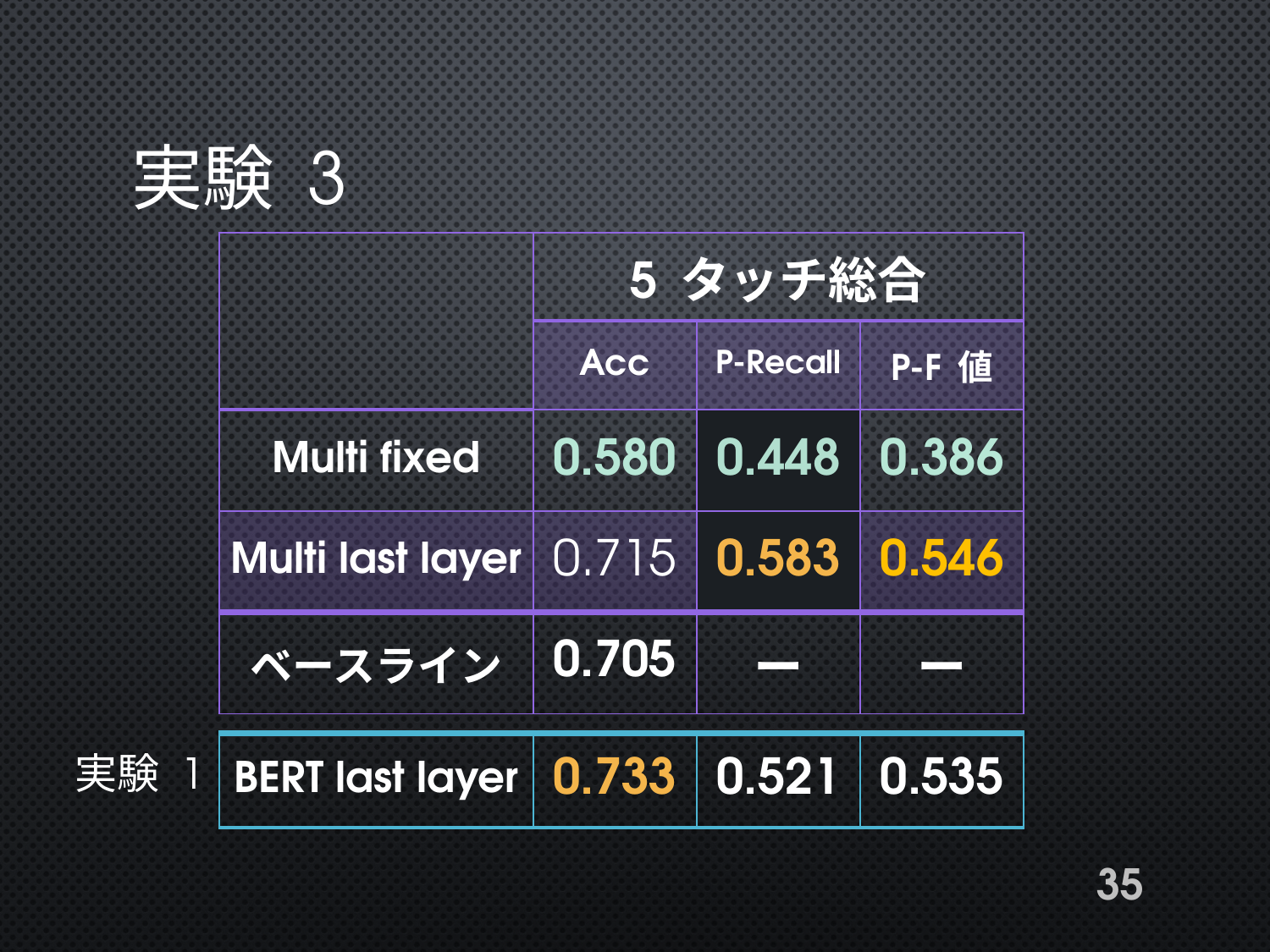

# 実験 3
|  | 5 タッチ総合 |  |  |
| --- | --- | --- | --- |
|  | Acc | P-Recall | P-F 値 |
| Multi fixed | 0.580 | 0.448 | 0.386 |
| Multi last layer | 0.715 | 0.583 | 0.546 |
| ベースライン | 0.705 | ー | ー |
実験 1
| BERT last layer | 0.733 | 0.521 | 0.535 |
| --- | --- | --- | --- |
35